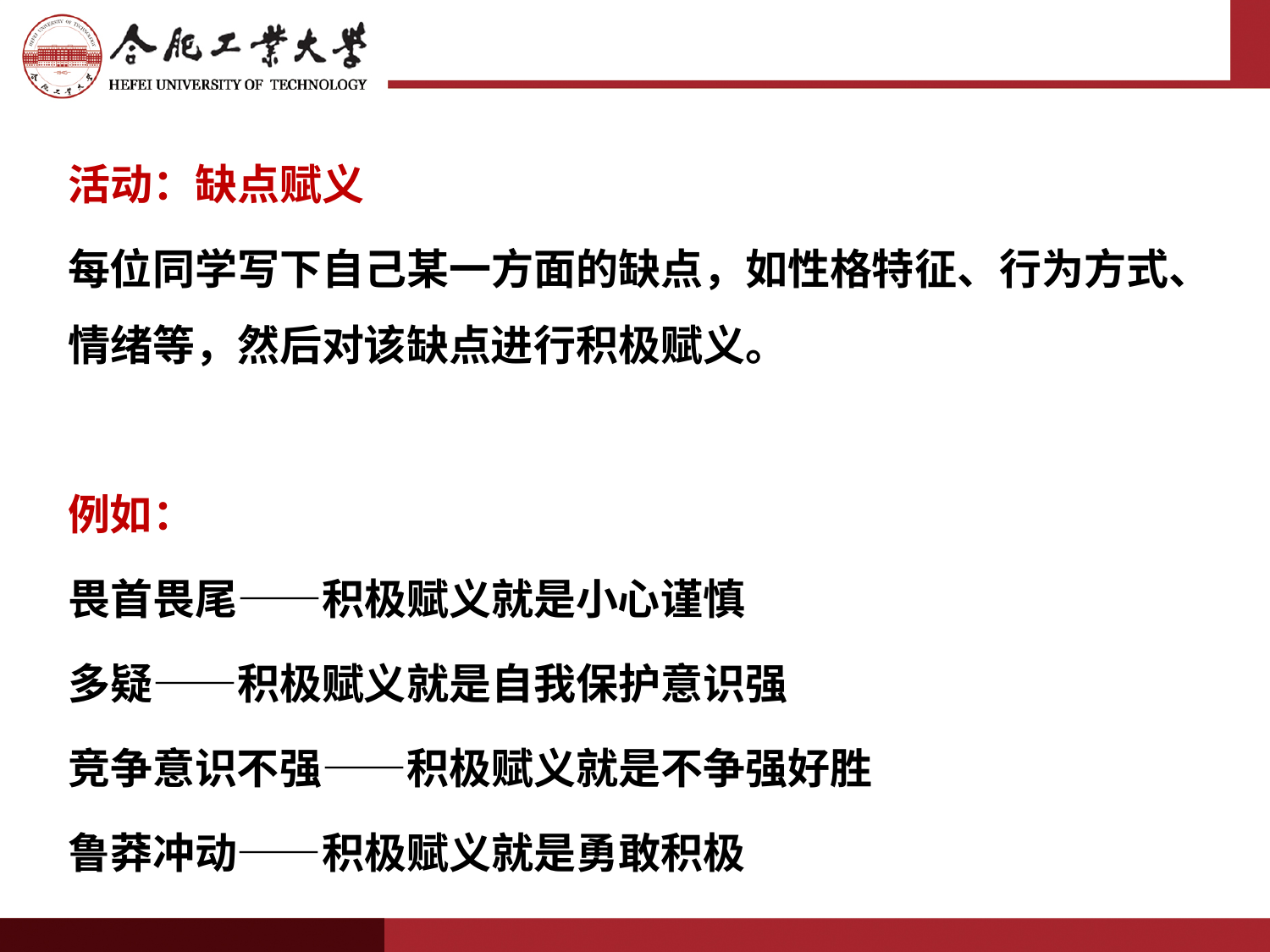

活动：缺点赋义
每位同学写下自己某一方面的缺点，如性格特征、行为方式、情绪等，然后对该缺点进行积极赋义。

例如：
畏首畏尾——积极赋义就是小心谨慎
多疑——积极赋义就是自我保护意识强
竞争意识不强——积极赋义就是不争强好胜
鲁莽冲动——积极赋义就是勇敢积极